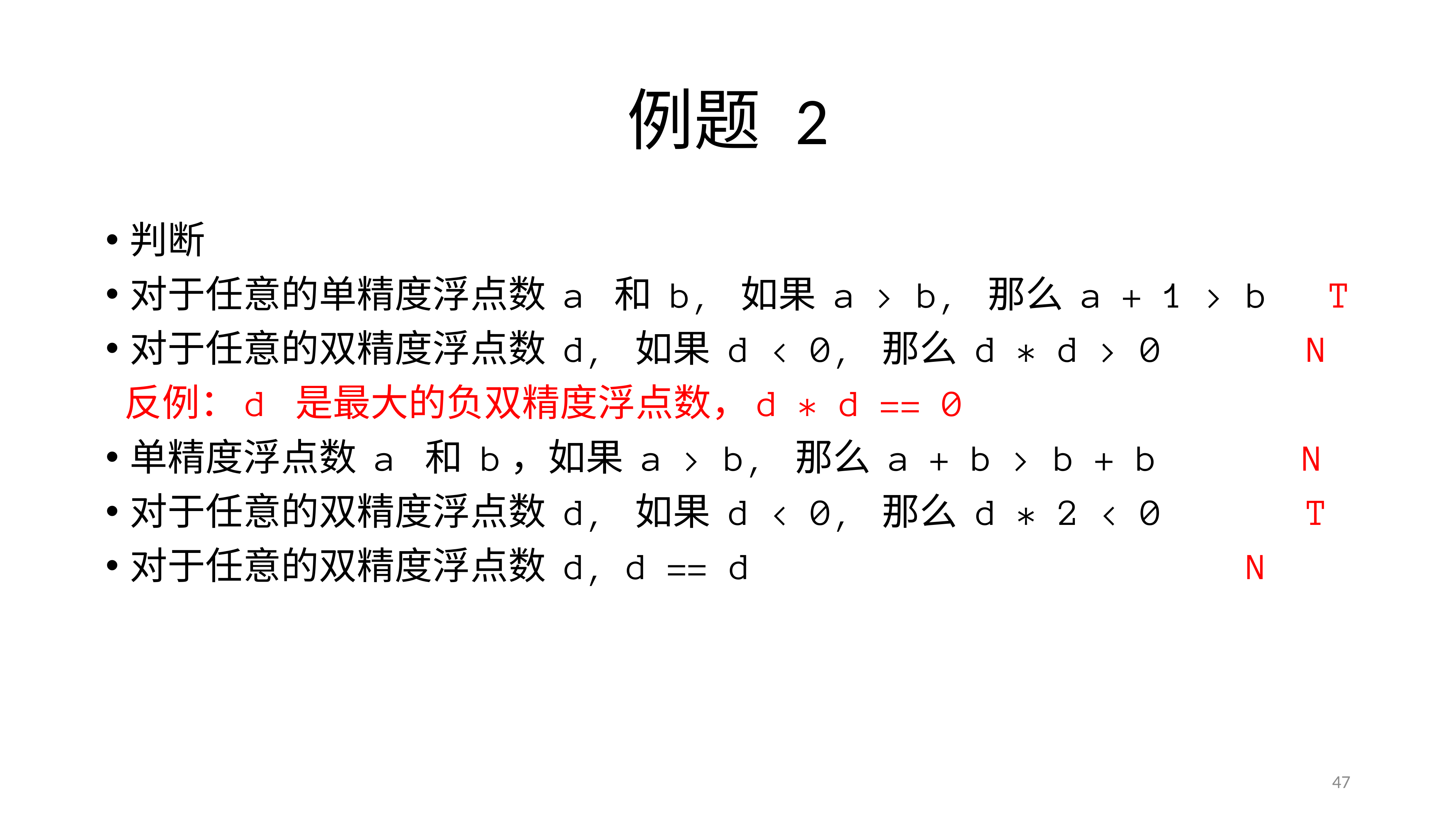

# 例题 2
判断
对于任意的单精度浮点数 a 和 b, 如果 a > b, 那么 a + 1 > b   T
对于任意的双精度浮点数 d, 如果 d < 0, 那么 d * d > 0       N
 反例：d 是最大的负双精度浮点数，d * d == 0
单精度浮点数 a 和 b，如果 a > b, 那么 a + b > b + b       N
对于任意的双精度浮点数 d, 如果 d < 0, 那么 d * 2 < 0       T
对于任意的双精度浮点数 d, d == d                        N
47